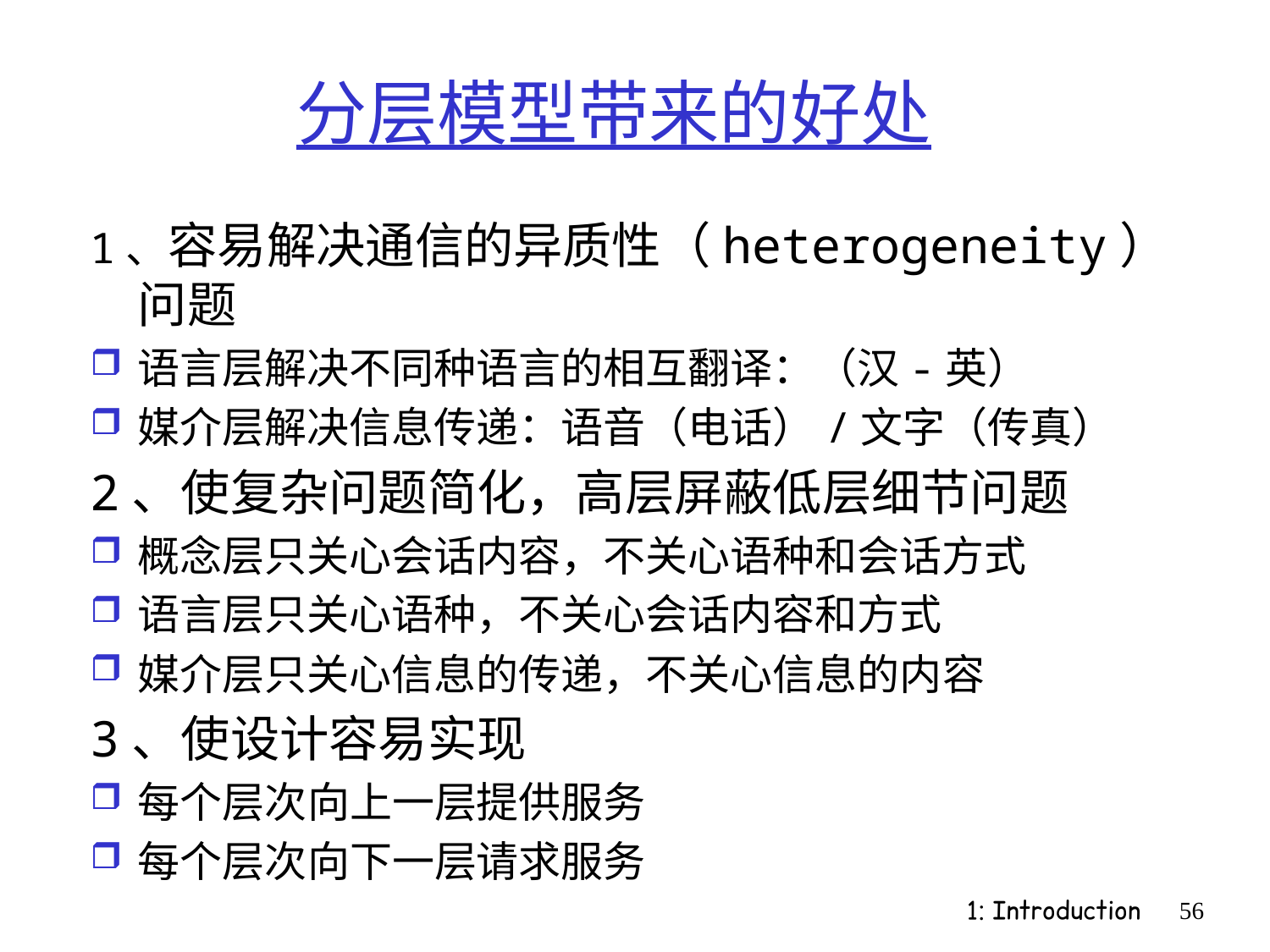

# 分层模型带来的好处
1、容易解决通信的异质性（heterogeneity）问题
语言层解决不同种语言的相互翻译：（汉-英）
媒介层解决信息传递：语音（电话）/文字（传真）
2、使复杂问题简化，高层屏蔽低层细节问题
概念层只关心会话内容，不关心语种和会话方式
语言层只关心语种，不关心会话内容和方式
媒介层只关心信息的传递，不关心信息的内容
3、使设计容易实现
每个层次向上一层提供服务
每个层次向下一层请求服务
1: Introduction
56